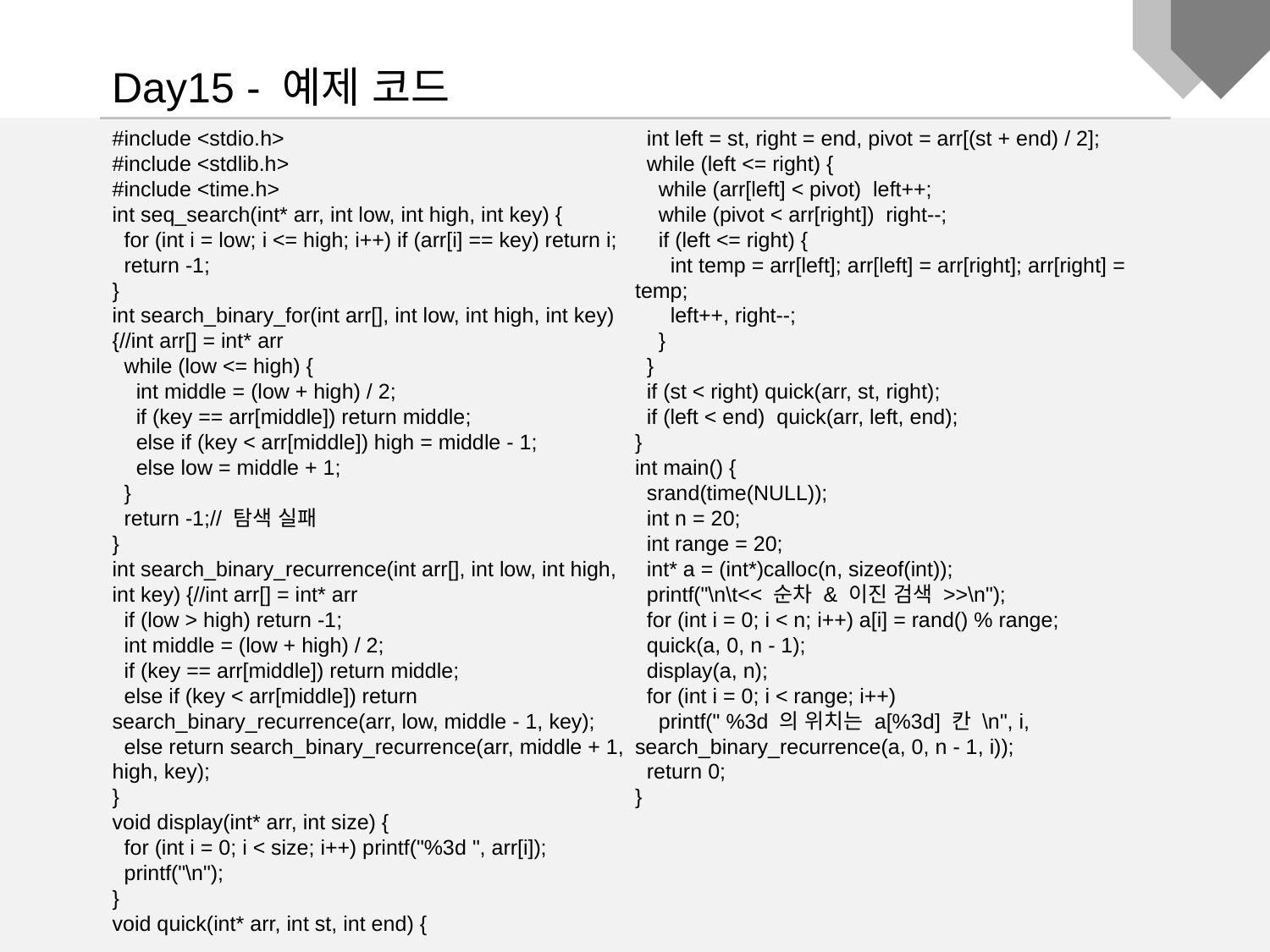

Day15 - 예제 코드
#include <stdio.h>
#include <stdlib.h>
#include <time.h>
int seq_search(int* arr, int low, int high, int key) {
  for (int i = low; i <= high; i++) if (arr[i] == key) return i;
  return -1;
}
int search_binary_for(int arr[], int low, int high, int key) {//int arr[] = int* arr
  while (low <= high) {
    int middle = (low + high) / 2;
    if (key == arr[middle]) return middle;
    else if (key < arr[middle]) high = middle - 1;
    else low = middle + 1;
  }
  return -1;// 탐색 실패
}
int search_binary_recurrence(int arr[], int low, int high, int key) {//int arr[] = int* arr
  if (low > high) return -1;
  int middle = (low + high) / 2;
  if (key == arr[middle]) return middle;
  else if (key < arr[middle]) return search_binary_recurrence(arr, low, middle - 1, key);
  else return search_binary_recurrence(arr, middle + 1, high, key);
}
void display(int* arr, int size) {
  for (int i = 0; i < size; i++) printf("%3d ", arr[i]);
  printf("\n");
}
void quick(int* arr, int st, int end) {
  int left = st, right = end, pivot = arr[(st + end) / 2];
  while (left <= right) {
    while (arr[left] < pivot)  left++;
    while (pivot < arr[right])  right--;
    if (left <= right) {
      int temp = arr[left]; arr[left] = arr[right]; arr[right] = temp;
      left++, right--;
    }
  }
  if (st < right) quick(arr, st, right);
  if (left < end)  quick(arr, left, end);
}
int main() {
  srand(time(NULL));
  int n = 20;
  int range = 20;
  int* a = (int*)calloc(n, sizeof(int));
  printf("\n\t<< 순차 & 이진 검색 >>\n");
  for (int i = 0; i < n; i++) a[i] = rand() % range;
  quick(a, 0, n - 1);
  display(a, n);
  for (int i = 0; i < range; i++)
    printf(" %3d 의 위치는 a[%3d] 칸 \n", i, search_binary_recurrence(a, 0, n - 1, i));
  return 0;
}